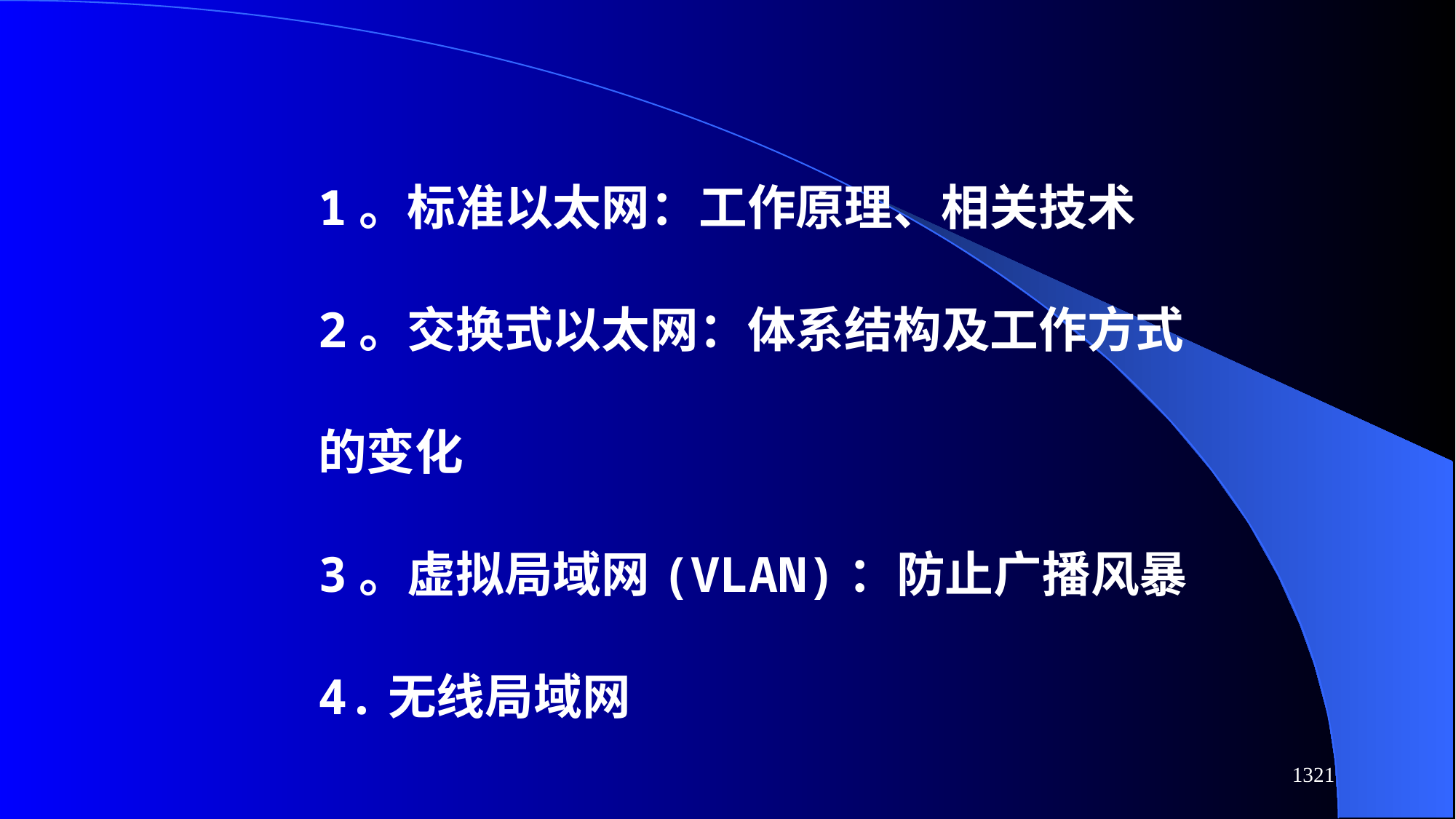

1。标准以太网：工作原理、相关技术
2。交换式以太网：体系结构及工作方式的变化
3。虚拟局域网(VLAN)：防止广播风暴
4.无线局域网
1321